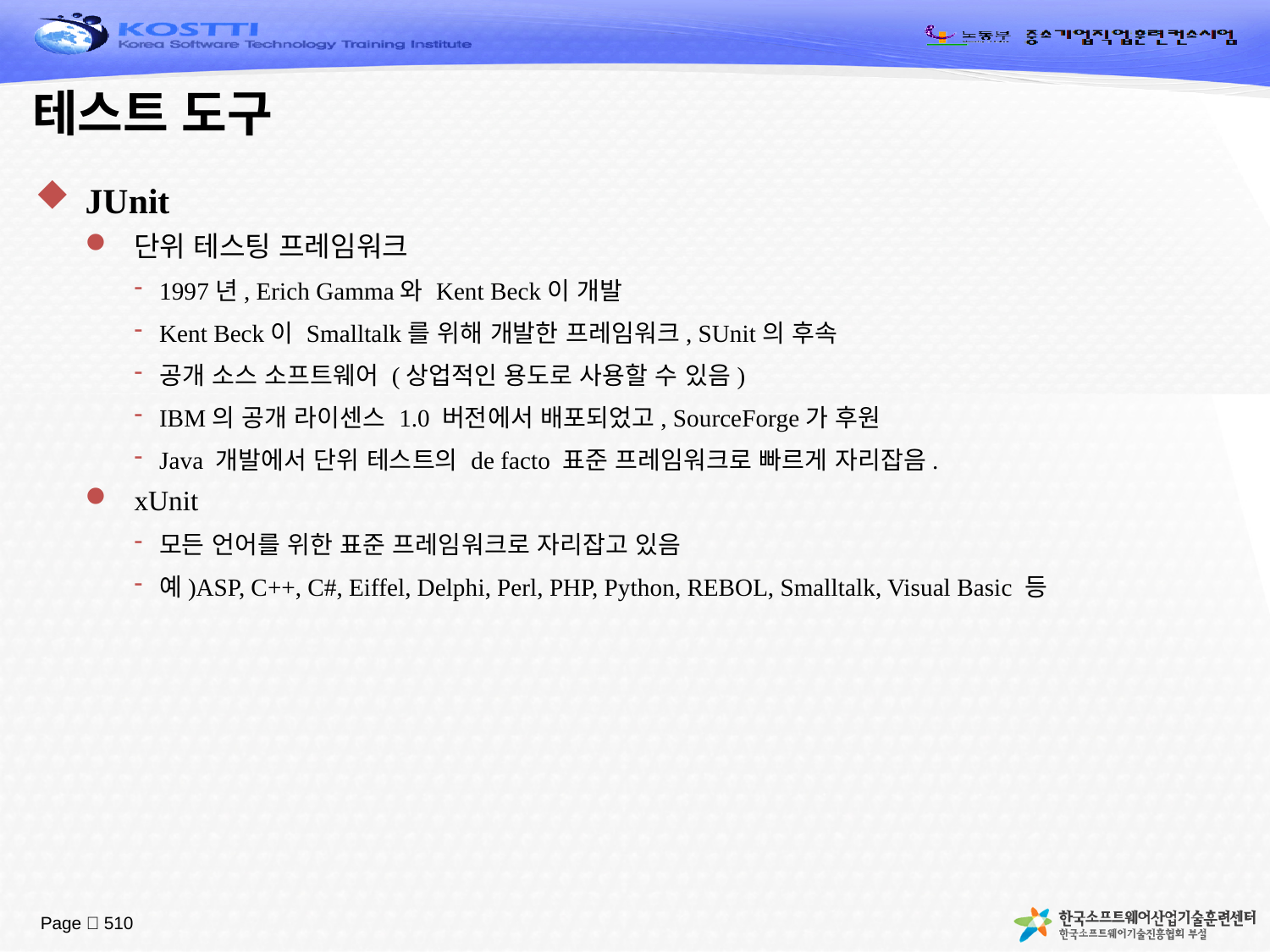

# 테스트 도구
JUnit
단위 테스팅 프레임워크
1997년, Erich Gamma와 Kent Beck이 개발
Kent Beck이 Smalltalk를 위해 개발한 프레임워크, SUnit의 후속
공개 소스 소프트웨어 (상업적인 용도로 사용할 수 있음)
IBM의 공개 라이센스 1.0 버전에서 배포되었고, SourceForge가 후원
Java 개발에서 단위 테스트의 de facto 표준 프레임워크로 빠르게 자리잡음.
xUnit
모든 언어를 위한 표준 프레임워크로 자리잡고 있음
예)ASP, C++, C#, Eiffel, Delphi, Perl, PHP, Python, REBOL, Smalltalk, Visual Basic 등